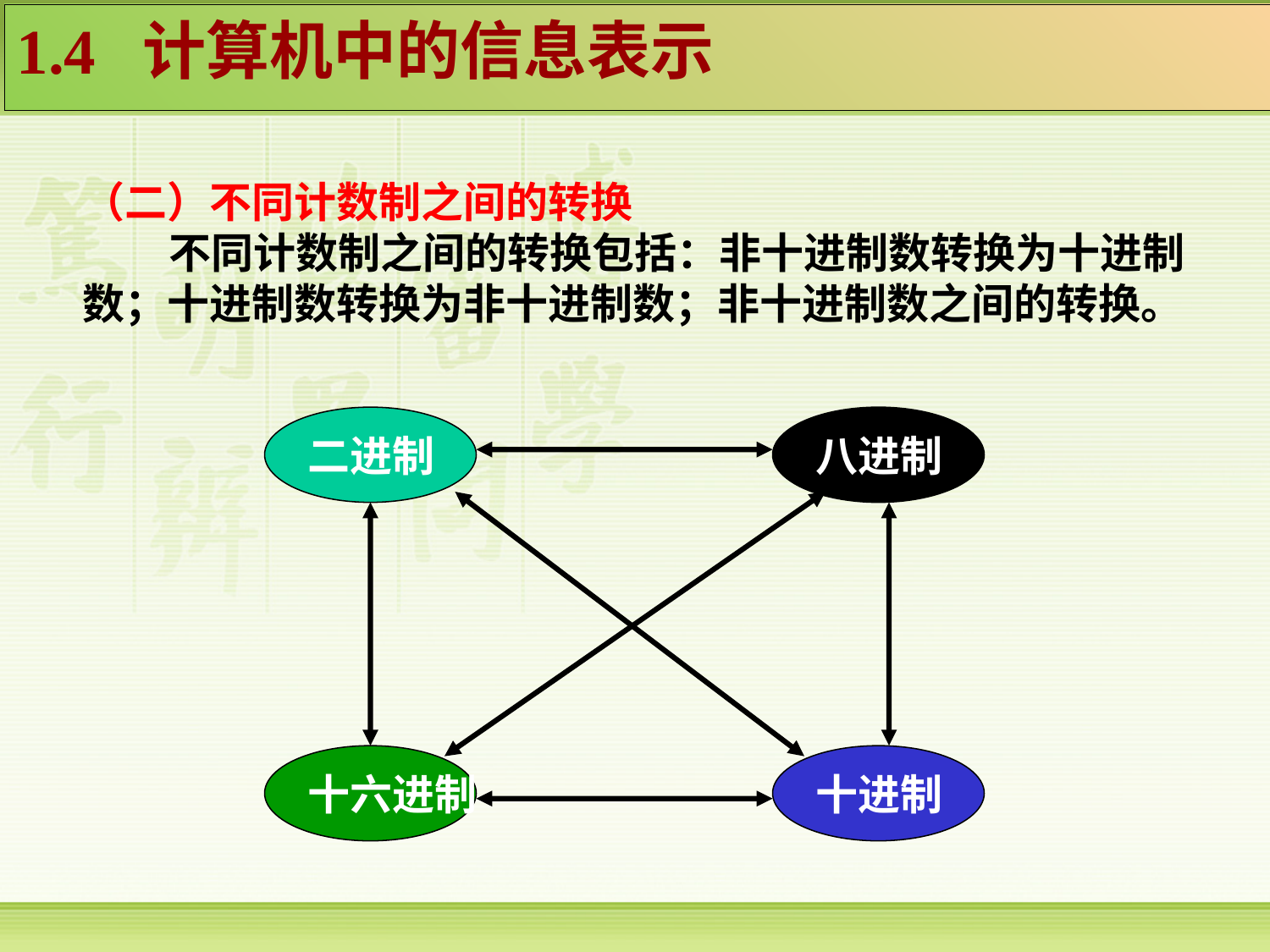

1.4  计算机中的信息表示
（二）不同计数制之间的转换
        不同计数制之间的转换包括：非十进制数转换为十进制数；十进制数转换为非十进制数；非十进制数之间的转换。
二进制
八进制

十六进制
十进制

51